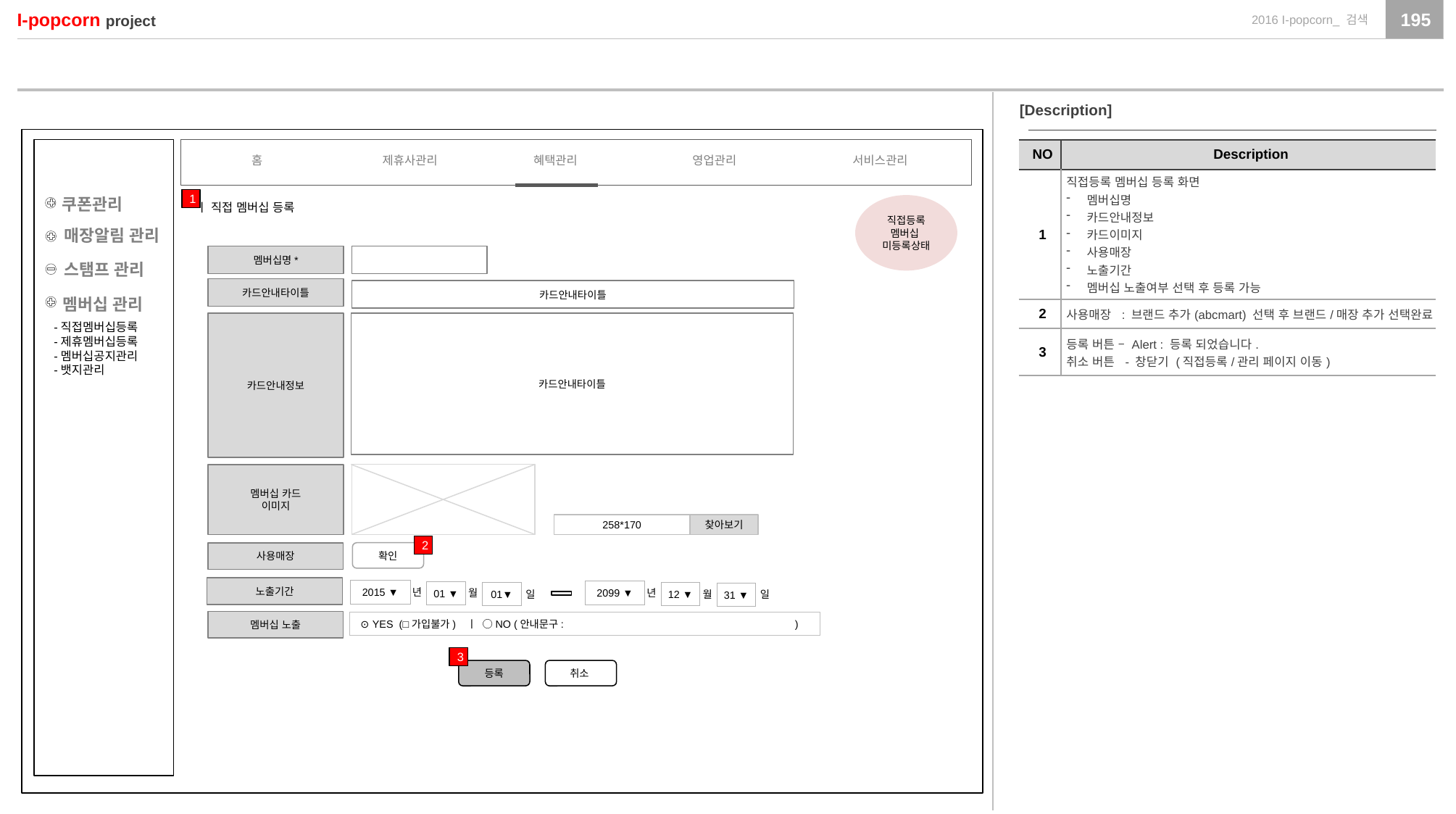

[Description]

| NO | Description |
| --- | --- |
| 1 | 직접등록 멤버십 등록 화면 멤버십명 카드안내정보 카드이미지 사용매장 노출기간 멤버십 노출여부 선택 후 등록 가능 |
| 2 | 사용매장 : 브랜드 추가(abcmart) 선택 후 브랜드/매장 추가 선택완료 |
| 3 | 등록 버튼 – Alert : 등록 되었습니다. 취소 버튼 - 창닫기 (직접등록/관리 페이지 이동) |

홈
제휴사관리
혜택관리
영업관리
서비스관리
쿠폰관리
1
ㅣ 직접 멤버십 등록
직접등록
멤버십
미등록상태

매장알림 관리

멤버십명*
스탬프 관리

카드안내타이틀
카드안내타이틀
멤버십 관리

카드안내타이틀
카드안내정보
-직접멤버십등록
-제휴멤버십등록
-멤버십공지관리
-뱃지관리

멤버십 카드
이미지
258*170
찾아보기
2
확인
사용매장
노출기간
2015 ▼
년
01 ▼
월
01▼
일
2099 ▼
년
12 ▼
월
31 ▼
일

멤버십 노출
⊙ YES  (□가입불가)   ㅣ  ○NO (안내문구:                                                                                )
3
등록
취소